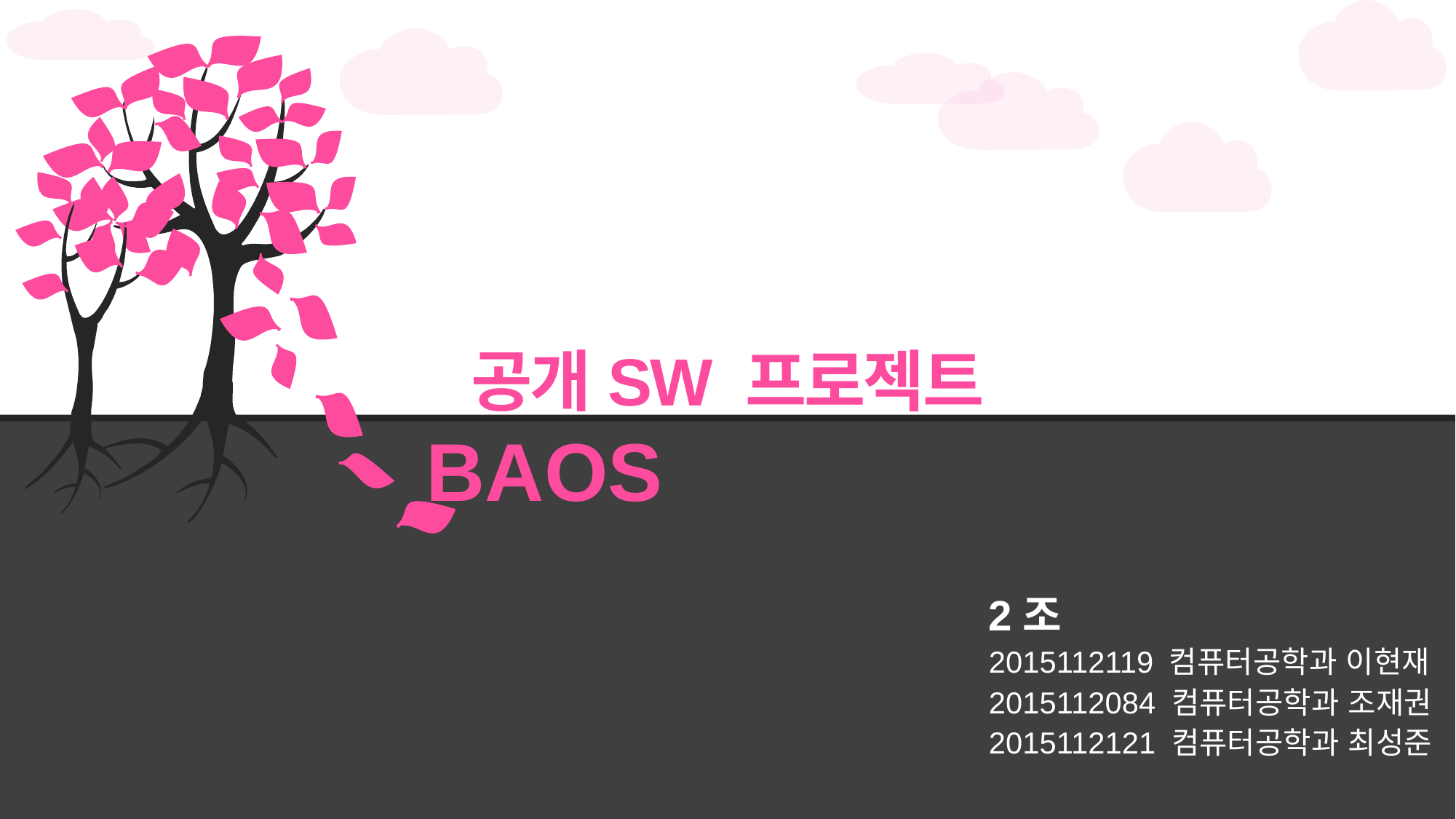

공개SW 프로젝트
BAOS 게임 제작

Section Break

Insert the Sub Title of Your Presentation
2조
2015112119 컴퓨터공학과 이현재
2015112084 컴퓨터공학과 조재권
2015112121 컴퓨터공학과 최성준